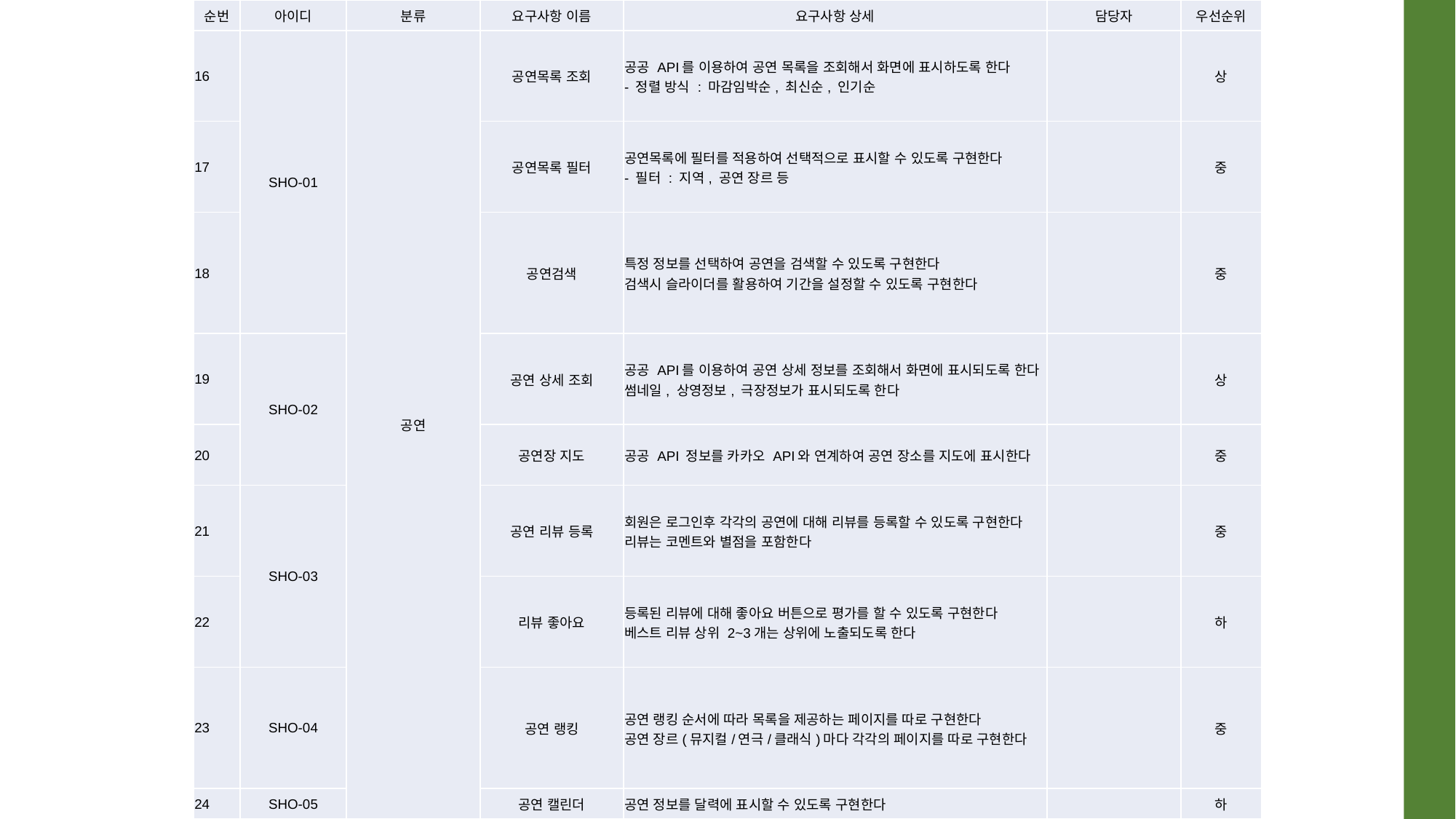

| 순번 | 아이디 | 분류 | 요구사항 이름 | 요구사항 상세 | 담당자 | 우선순위 |
| --- | --- | --- | --- | --- | --- | --- |
| 16 | SHO-01 | 공연 | 공연목록 조회 | 공공 API를 이용하여 공연 목록을 조회해서 화면에 표시하도록 한다 - 정렬 방식 : 마감임박순, 최신순, 인기순 |  | 상 |
| 17 |  |  | 공연목록 필터 | 공연목록에 필터를 적용하여 선택적으로 표시할 수 있도록 구현한다 - 필터 : 지역, 공연 장르 등 |  | 중 |
| 18 |  |  | 공연검색 | 특정 정보를 선택하여 공연을 검색할 수 있도록 구현한다 검색시 슬라이더를 활용하여 기간을 설정할 수 있도록 구현한다 |  | 중 |
| 19 | SHO-02 |  | 공연 상세 조회 | 공공 API를 이용하여 공연 상세 정보를 조회해서 화면에 표시되도록 한다 썸네일, 상영정보, 극장정보가 표시되도록 한다 |  | 상 |
| 20 |  |  | 공연장 지도 | 공공 API 정보를 카카오 API와 연계하여 공연 장소를 지도에 표시한다 |  | 중 |
| 21 | SHO-03 |  | 공연 리뷰 등록 | 회원은 로그인후 각각의 공연에 대해 리뷰를 등록할 수 있도록 구현한다 리뷰는 코멘트와 별점을 포함한다 |  | 중 |
| 22 |  |  | 리뷰 좋아요 | 등록된 리뷰에 대해 좋아요 버튼으로 평가를 할 수 있도록 구현한다 베스트 리뷰 상위 2~3개는 상위에 노출되도록 한다 |  | 하 |
| 23 | SHO-04 |  | 공연 랭킹 | 공연 랭킹 순서에 따라 목록을 제공하는 페이지를 따로 구현한다 공연 장르(뮤지컬/연극/클래식)마다 각각의 페이지를 따로 구현한다 |  | 중 |
| 24 | SHO-05 |  | 공연 캘린더 | 공연 정보를 달력에 표시할 수 있도록 구현한다 |  | 하 |